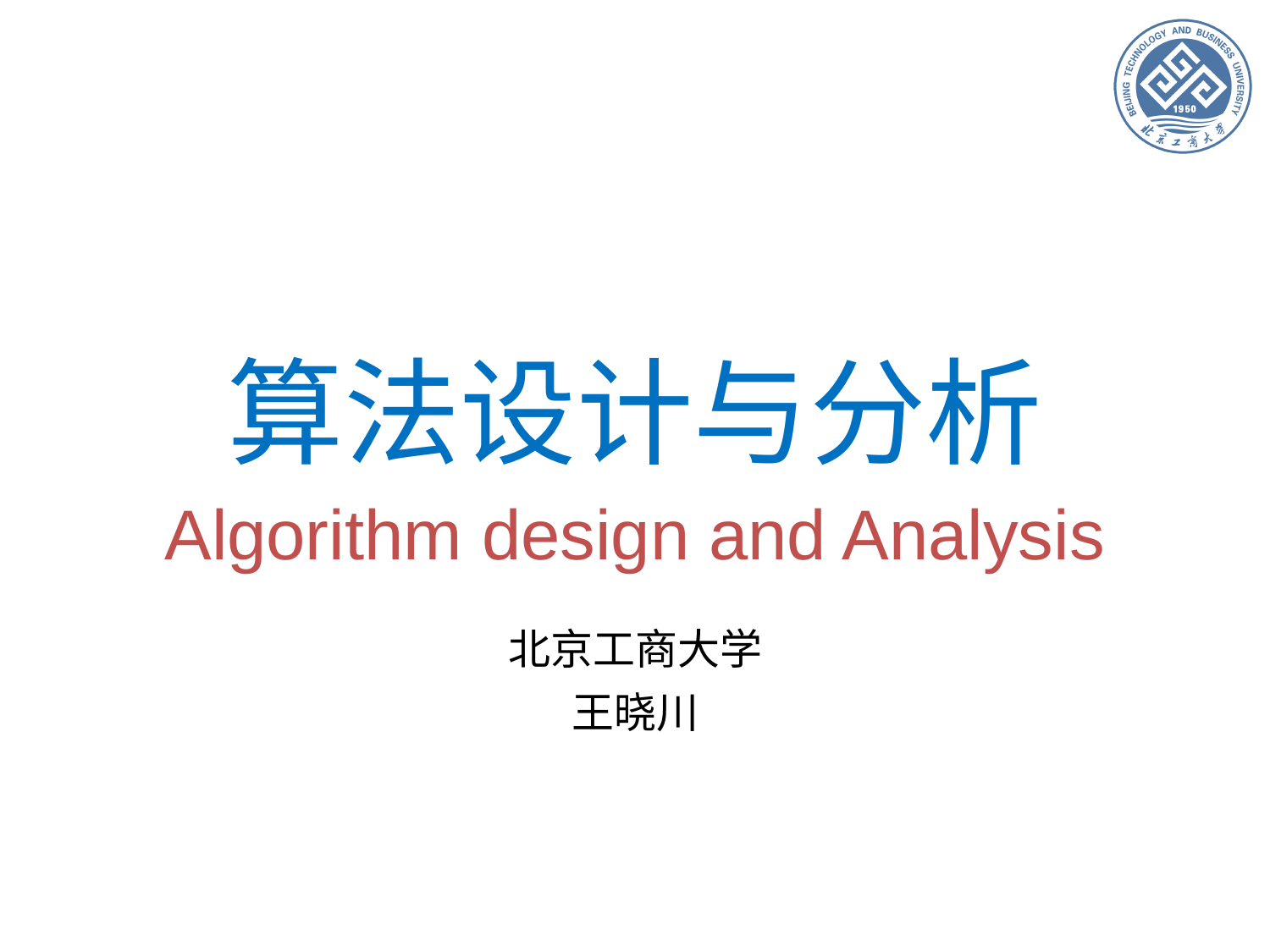

# 算法设计与分析
Algorithm design and Analysis
北京工商大学
王晓川